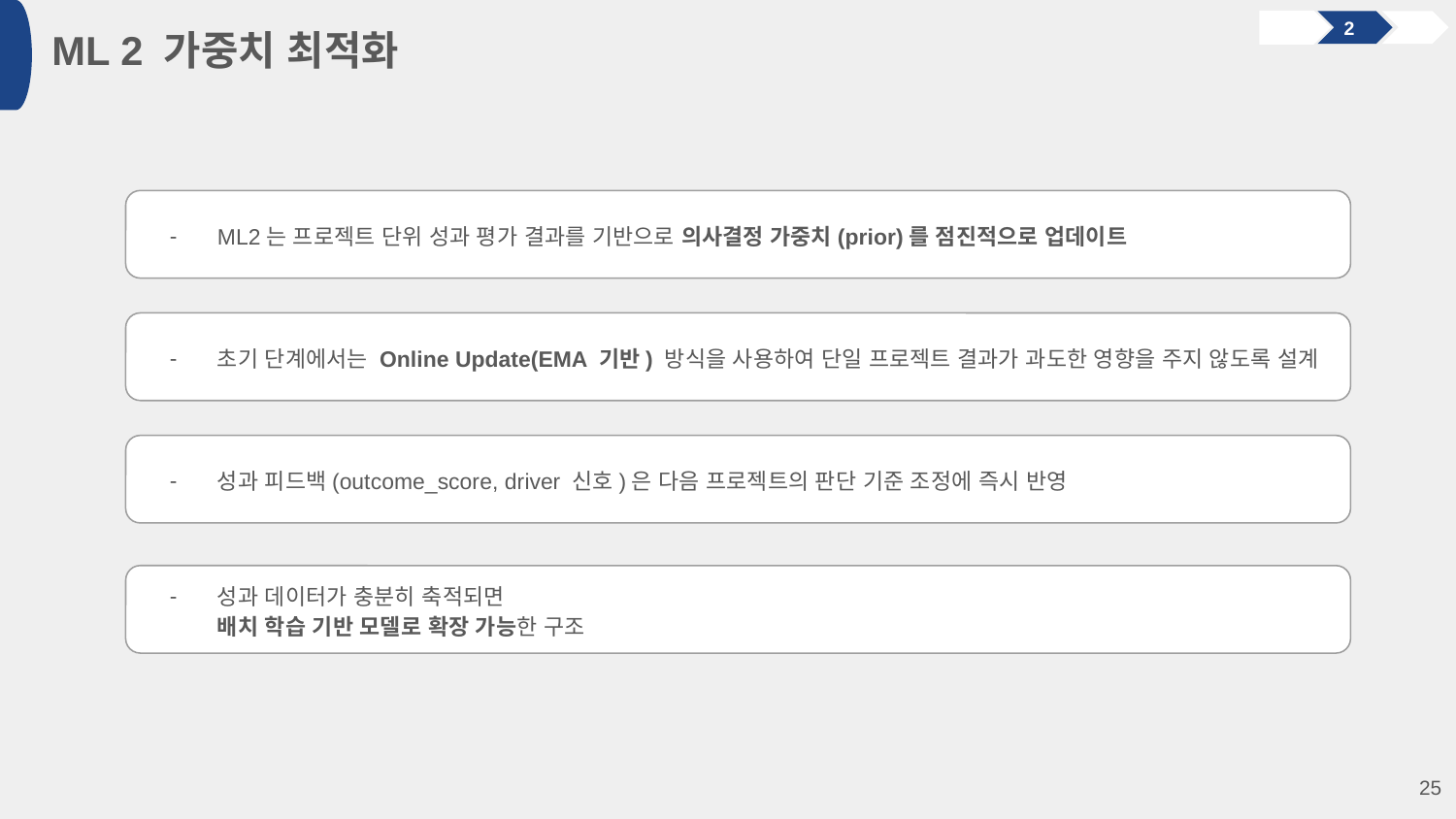

ML 2 가중치 최적화
2

ML2는 프로젝트 단위 성과 평가 결과를 기반으로 의사결정 가중치(prior)를 점진적으로 업데이트
초기 단계에서는 Online Update(EMA 기반) 방식을 사용하여 단일 프로젝트 결과가 과도한 영향을 주지 않도록 설계
성과 피드백(outcome_score, driver 신호)은 다음 프로젝트의 판단 기준 조정에 즉시 반영
성과 데이터가 충분히 축적되면
배치 학습 기반 모델로 확장 가능한 구조
25